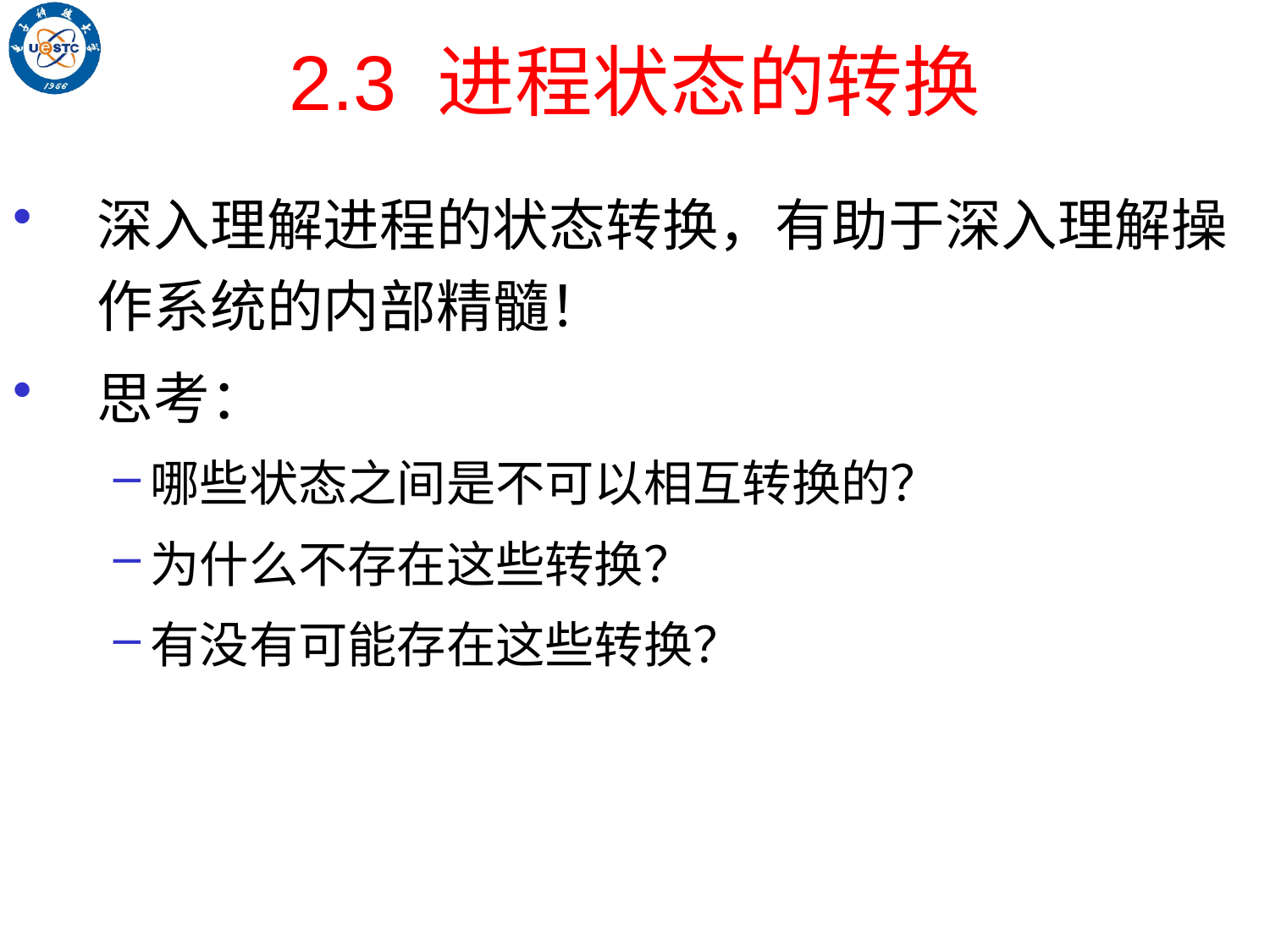

# 2.3 进程状态的转换
深入理解进程的状态转换，有助于深入理解操作系统的内部精髓！
思考：
哪些状态之间是不可以相互转换的？
为什么不存在这些转换？
有没有可能存在这些转换？